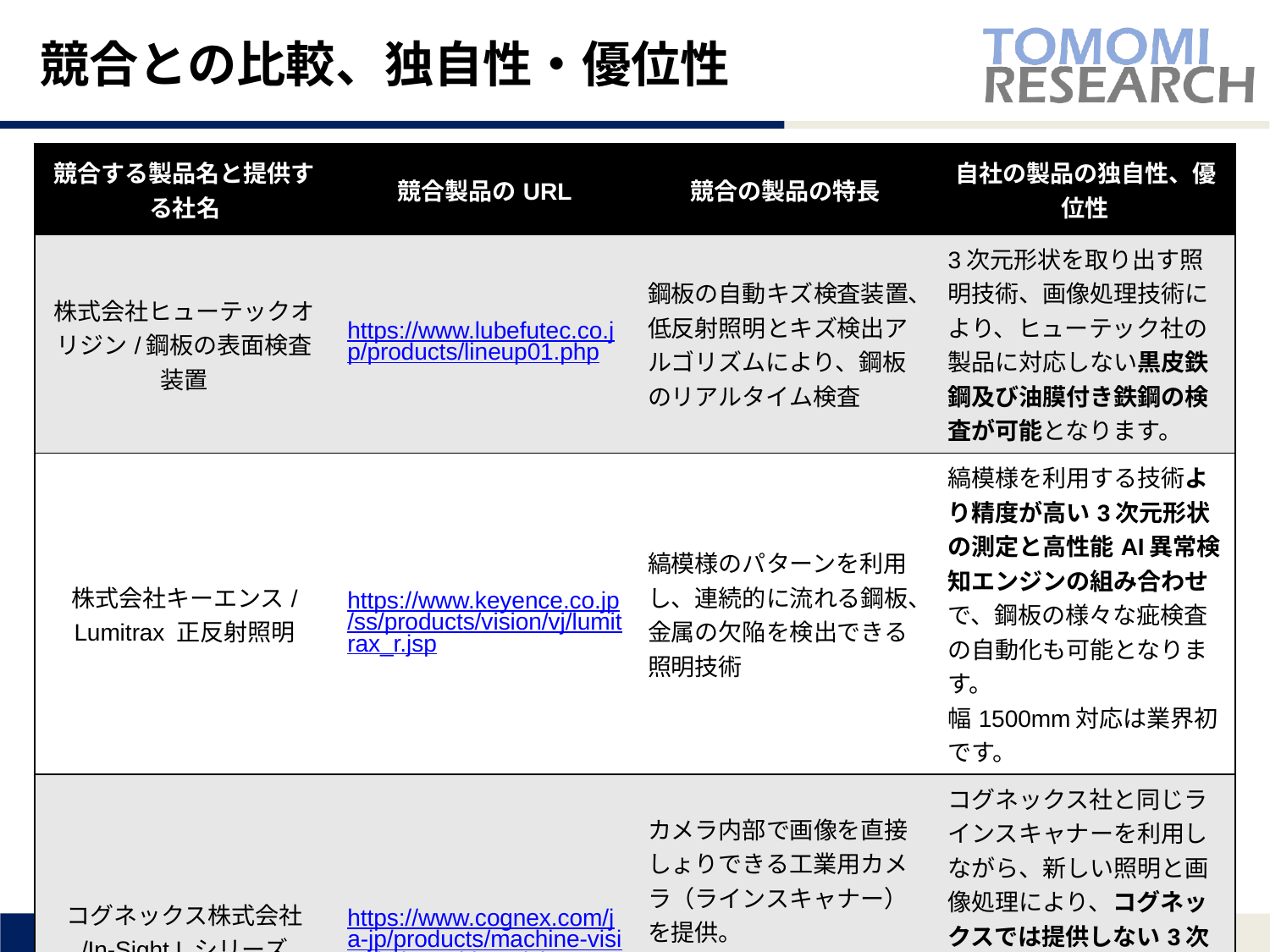

# 競合との比較、独自性・優位性
| 競合する製品名と提供する社名 | 競合製品のURL | 競合の製品の特長 | 自社の製品の独自性、優位性 |
| --- | --- | --- | --- |
| 株式会社ヒューテックオリジン/鋼板の表面検査装置 | https://www.lubefutec.co.jp/products/lineup01.php | 鋼板の自動キズ検査装置、低反射照明とキズ検出アルゴリズムにより、鋼板のリアルタイム検査 | 3次元形状を取り出す照明技術、画像処理技術により、ヒューテック社の製品に対応しない黒皮鉄鋼及び油膜付き鉄鋼の検査が可能となります。 |
| 株式会社キーエンス/Lumitrax 正反射照明 | https://www.keyence.co.jp/ss/products/vision/vj/lumitrax\_r.jsp | 縞模様のパターンを利用し、連続的に流れる鋼板、金属の欠陥を検出できる照明技術 | 縞模様を利用する技術より精度が高い3次元形状の測定と高性能AI異常検知エンジンの組み合わせで、鋼板の様々な疵検査の自動化も可能となります。 幅1500mm対応は業界初です。 |
| コグネックス株式会社 /In-Sight Lシリーズ | https://www.cognex.com/ja-jp/products/machine-vision/2d-machine-vision-systems/in-sight-9902-line-scan-vision-system | カメラ内部で画像を直接しょりできる工業用カメラ（ラインスキャナー）を提供。 工業用カメラでは大手で、高いシェアを有する。 2次元のみ対応 | コグネックス社と同じラインスキャナーを利用しながら、新しい照明と画像処理により、コグネックスでは提供しない3次元形状測定を実現します。 なお、幅1500mm対応は業界初です。 |
10